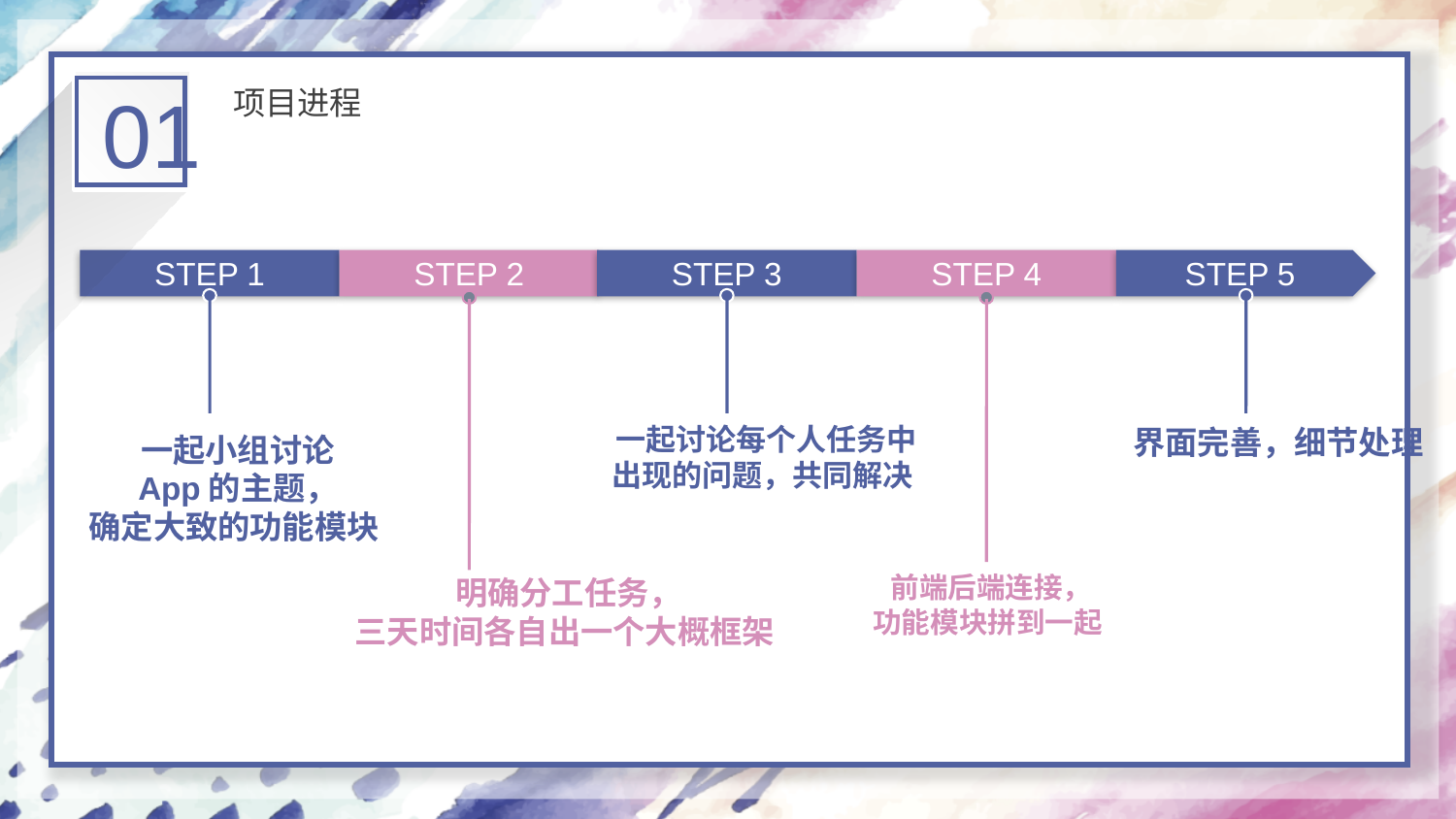

01
项目进程
STEP 1
STEP 2
STEP 3
STEP 4
STEP 5

一起小组讨论
App的主题，
确定大致的功能模块
一起讨论每个人任务中
出现的问题，共同解决
界面完善，细节处理
明确分工任务，
三天时间各自出一个大概框架
前端后端连接，
功能模块拼到一起